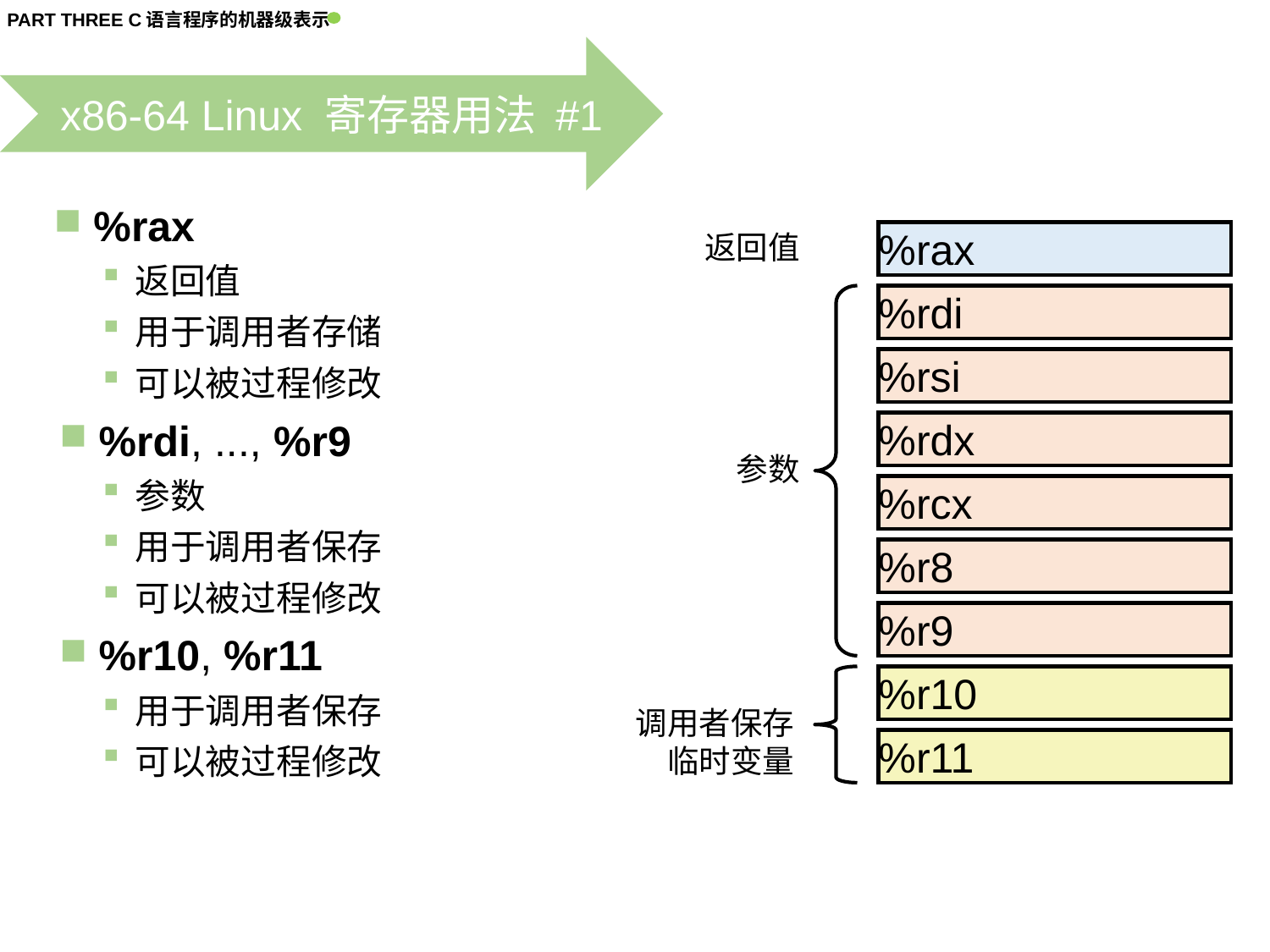

PART THREE C语言程序的机器级表示

x86-64 Linux 寄存器用法 #1
%rax
返回值
用于调用者存储
可以被过程修改
%rdi, ..., %r9
参数
用于调用者保存
可以被过程修改
%r10, %r11
用于调用者保存
可以被过程修改

返回值
%rax

%rdi
%rsi
%rdx
参数
%rcx
%r8
%r9

%r10
调用者保存
临时变量
%r11